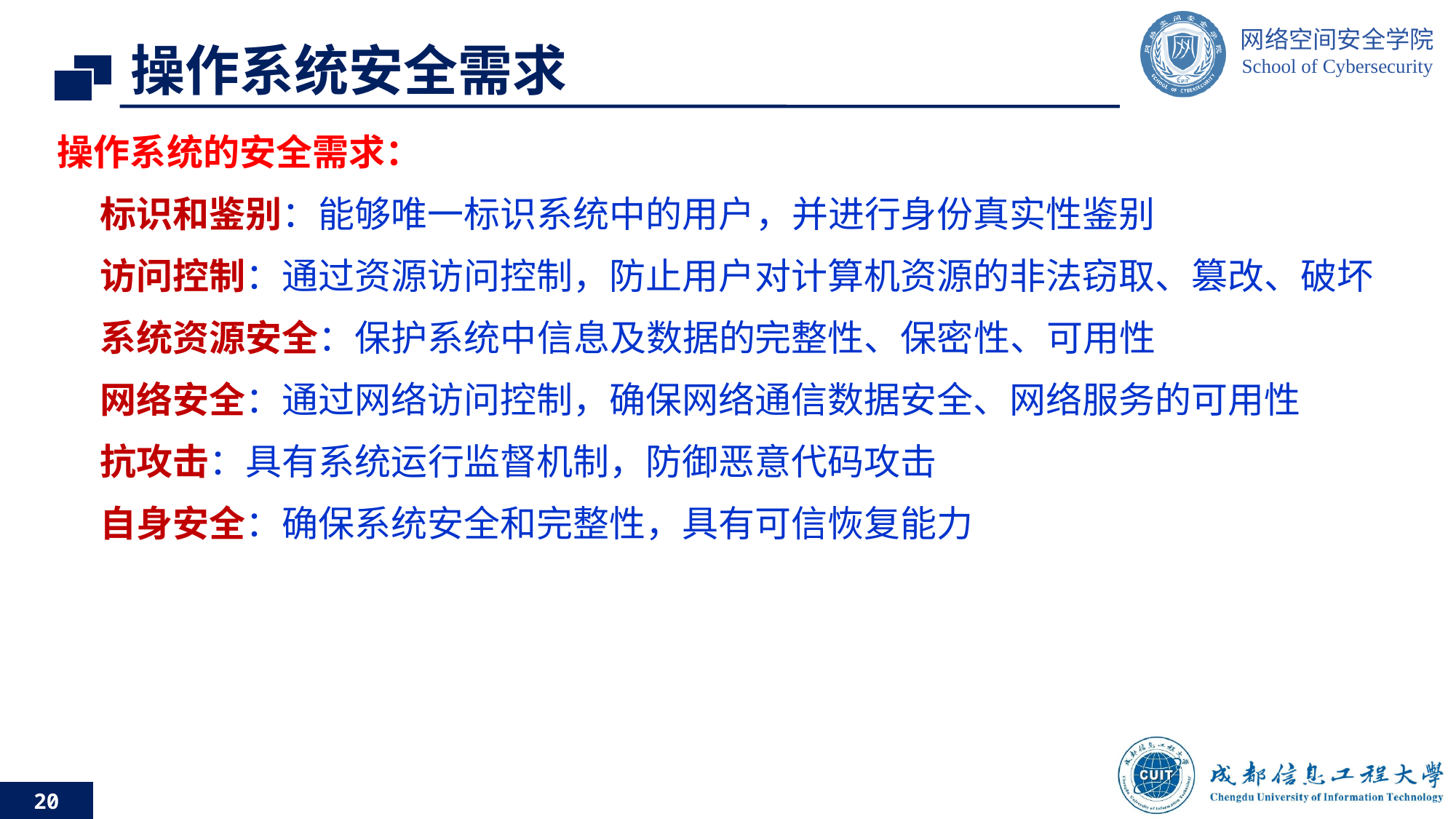

# 操作系统安全需求
操作系统的安全需求：
标识和鉴别：能够唯一标识系统中的用户，并进行身份真实性鉴别
访问控制：通过资源访问控制，防止用户对计算机资源的非法窃取、篡改、破坏
系统资源安全：保护系统中信息及数据的完整性、保密性、可用性
网络安全：通过网络访问控制，确保网络通信数据安全、网络服务的可用性
抗攻击：具有系统运行监督机制，防御恶意代码攻击
自身安全：确保系统安全和完整性，具有可信恢复能力

20